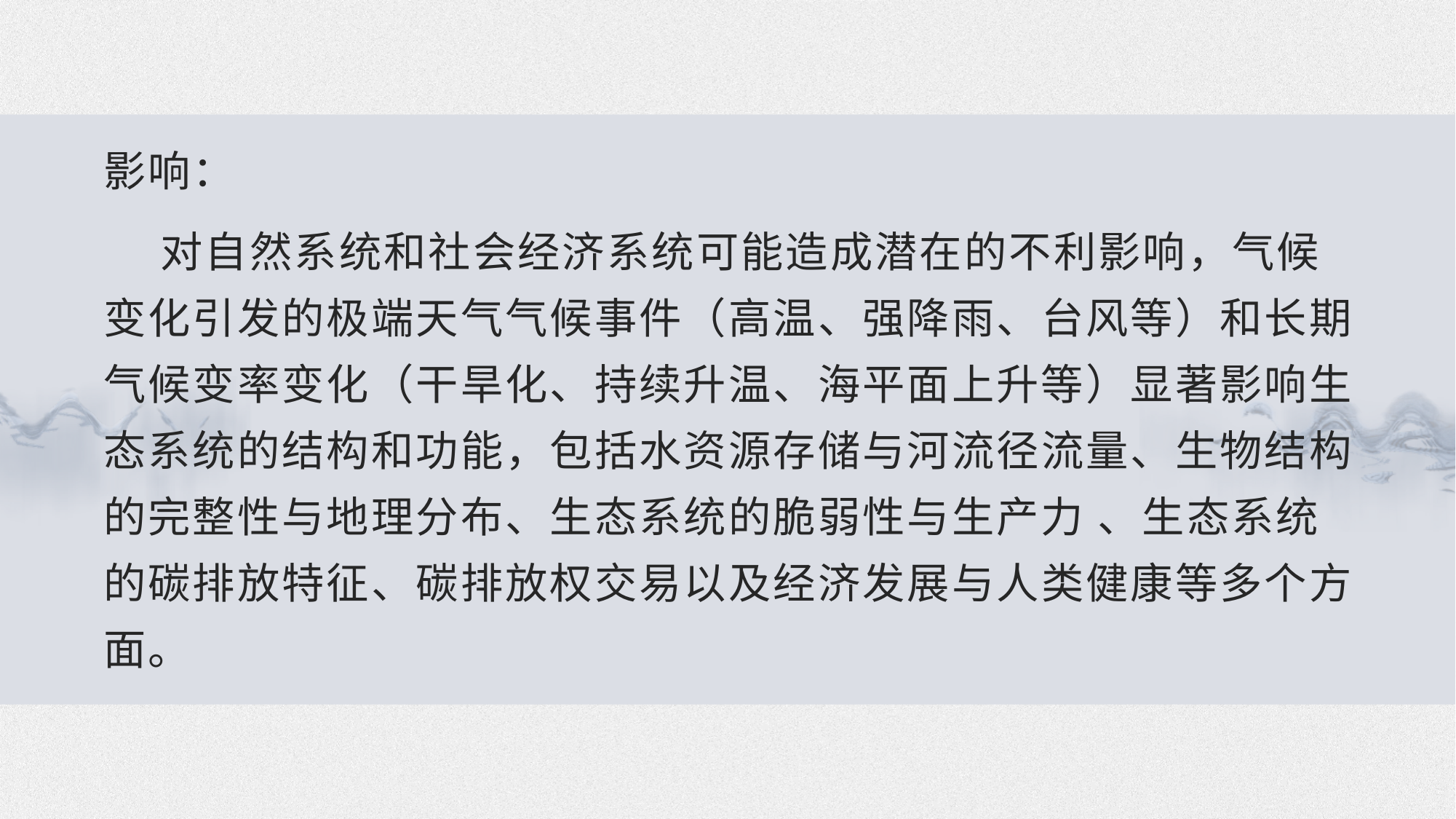

影响：
    对自然系统和社会经济系统可能造成潜在的不利影响，气候变化引发的极端天气气候事件（高温、强降雨、台风等）和长期气候变率变化（干旱化、持续升温、海平面上升等）显著影响生态系统的结构和功能，包括水资源存储与河流径流量、生物结构的完整性与地理分布、生态系统的脆弱性与生产力 、生态系统的碳排放特征、碳排放权交易以及经济发展与人类健康等多个方面。